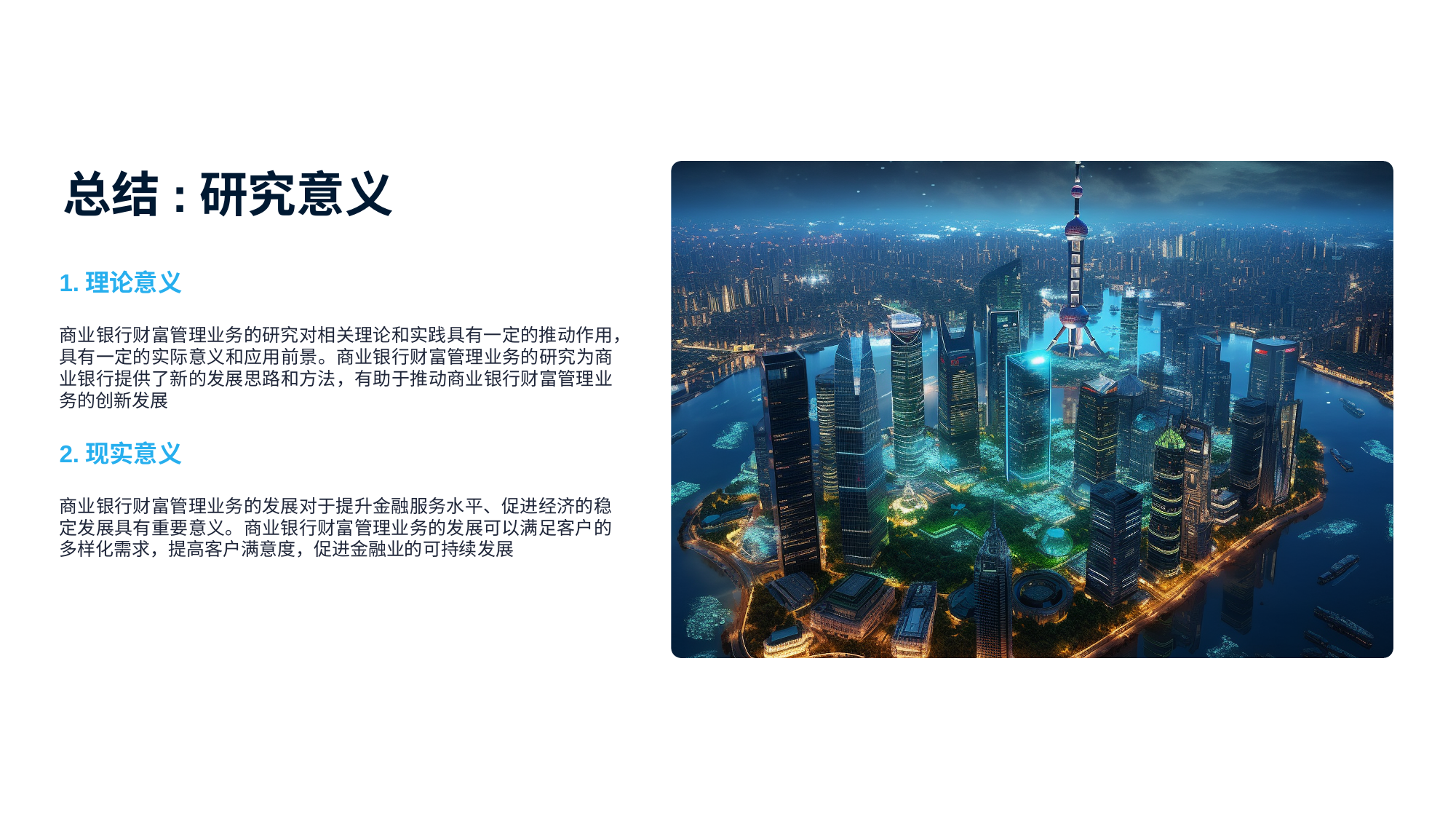

总结:研究意义

1.理论意义
商业银行财富管理业务的研究对相关理论和实践具有一定的推动作用，具有一定的实际意义和应用前景。商业银行财富管理业务的研究为商业银行提供了新的发展思路和方法，有助于推动商业银行财富管理业务的创新发展
2.现实意义
商业银行财富管理业务的发展对于提升金融服务水平、促进经济的稳定发展具有重要意义。商业银行财富管理业务的发展可以满足客户的多样化需求，提高客户满意度，促进金融业的可持续发展